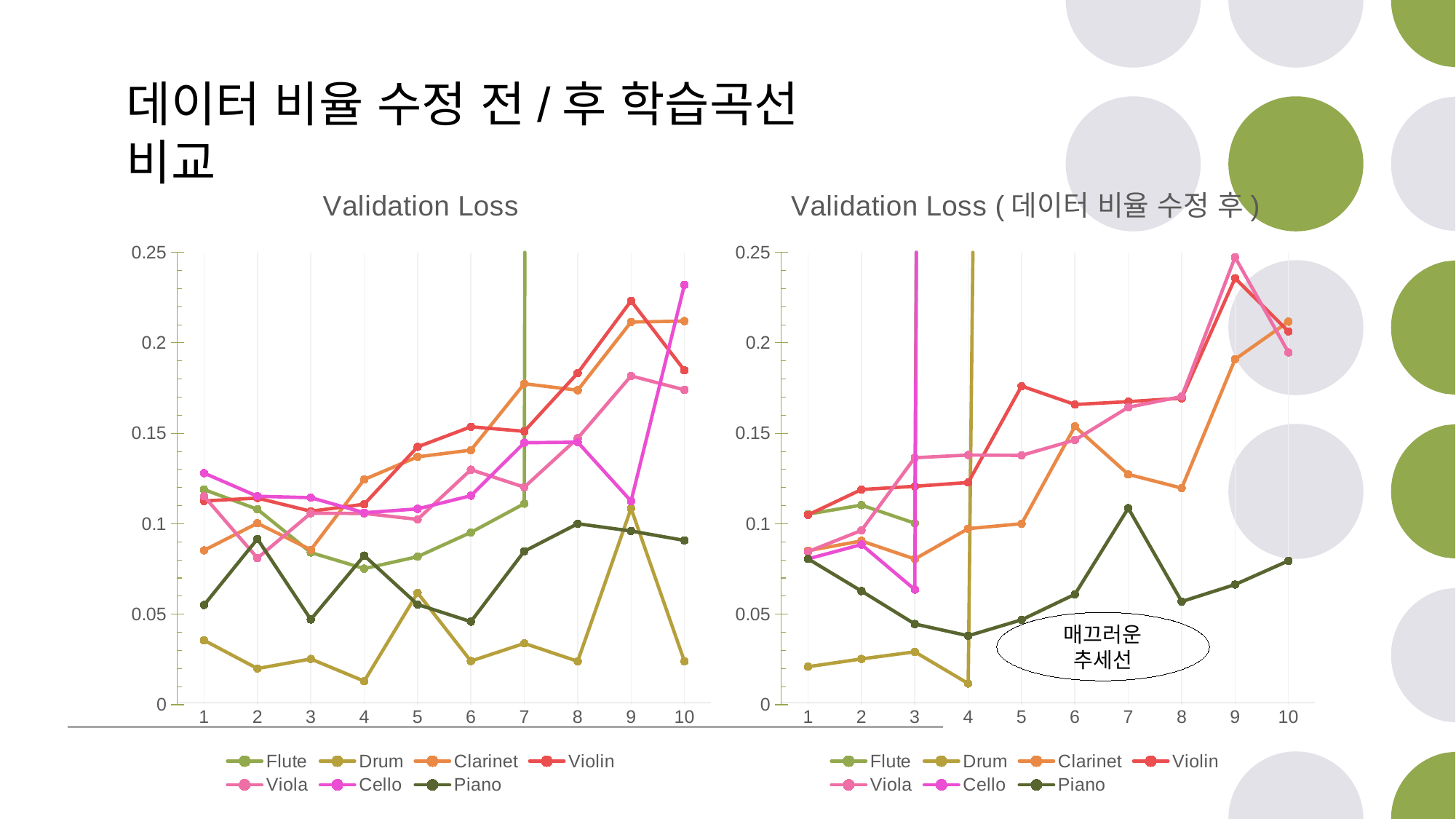

데이터 비율 수정 전/후 학습곡선 비교

### Chart: Validation Loss

| Category | Flute | Drum | Clarinet | Violin | Viola | Cello | Piano |
|---|---|---|---|---|---|---|---|
| 1 | 0.1189 | 0.0356 | 0.0853 | 0.1126 | 0.1152 | 0.128 | 0.0551 |
| 2 | 0.108 | 0.02 | 0.1003 | 0.1142 | 0.081 | 0.1152 | 0.0916 |
| 3 | 0.0841 | 0.0253 | 0.0856 | 0.1069 | 0.1058 | 0.1144 | 0.0471 |
| 4 | 0.0752 | 0.013 | 0.1245 | 0.1108 | 0.1057 | 0.1061 | 0.0824 |
| 5 | 0.0818 | 0.0618 | 0.137 | 0.1425 | 0.1024 | 0.1082 | 0.0554 |
| 6 | 0.0952 | 0.0241 | 0.1407 | 0.1536 | 0.1299 | 0.1155 | 0.0459 |
| 7 | 0.1111 | 0.0339 | 0.1774 | 0.1511 | 0.1202 | 0.1448 | 0.0848 |
| 8 | 13.9668 | 0.024 | 0.1738 | 0.1833 | 0.1473 | 0.1451 | 0.1 |
| 9 | 13.9668 | 0.1085 | 0.2115 | 0.2232 | 0.1817 | 0.1125 | 0.096 |
| 10 | 13.9668 | 0.024 | 0.212 | 0.1848 | 0.174 | 0.232 | 0.0908 |

### Chart: Validation Loss (데이터 비율 수정 후)

| Category | Flute | Drum | Clarinet | Violin | Viola | Cello | Piano |
|---|---|---|---|---|---|---|---|
| 1 | 0.1053 | 0.021 | 0.0851 | 0.1049 | 0.0846 | 0.0806 | 0.0806 |
| 2 | 0.1103 | 0.0253 | 0.0905 | 0.1189 | 0.0963 | 0.0885 | 0.0628 |
| 3 | 0.1003 | 0.0292 | 0.0805 | 0.1207 | 0.1365 | 0.0636 | 0.0446 |
| 4 | 5.4955 | 0.0117 | 0.0973 | 0.1228 | 0.138 | 6.323 | 0.0381 |
| 5 | 5.4955 | 2.7151 | 0.1 | 0.1761 | 0.1378 | 6.323 | 0.0469 |
| 6 | 5.4955 | 2.7151 | 0.1538 | 0.1659 | 0.1463 | 6.323 | 0.061 |
| 7 | 5.4955 | 2.7151 | 0.1273 | 0.1675 | 0.1644 | 6.323 | 0.1086 |
| 8 | 5.4955 | 2.7151 | 0.1197 | 0.1694 | 0.1703 | 6.323 | 0.057 |
| 9 | 5.4955 | 2.7151 | 0.1909 | 0.2357 | 0.2473 | 6.323 | 0.0664 |
| 10 | 5.4955 | 2.7151 | 0.2117 | 0.2063 | 0.1947 | 6.323 | 0.0795 |
매끄러운 추세선